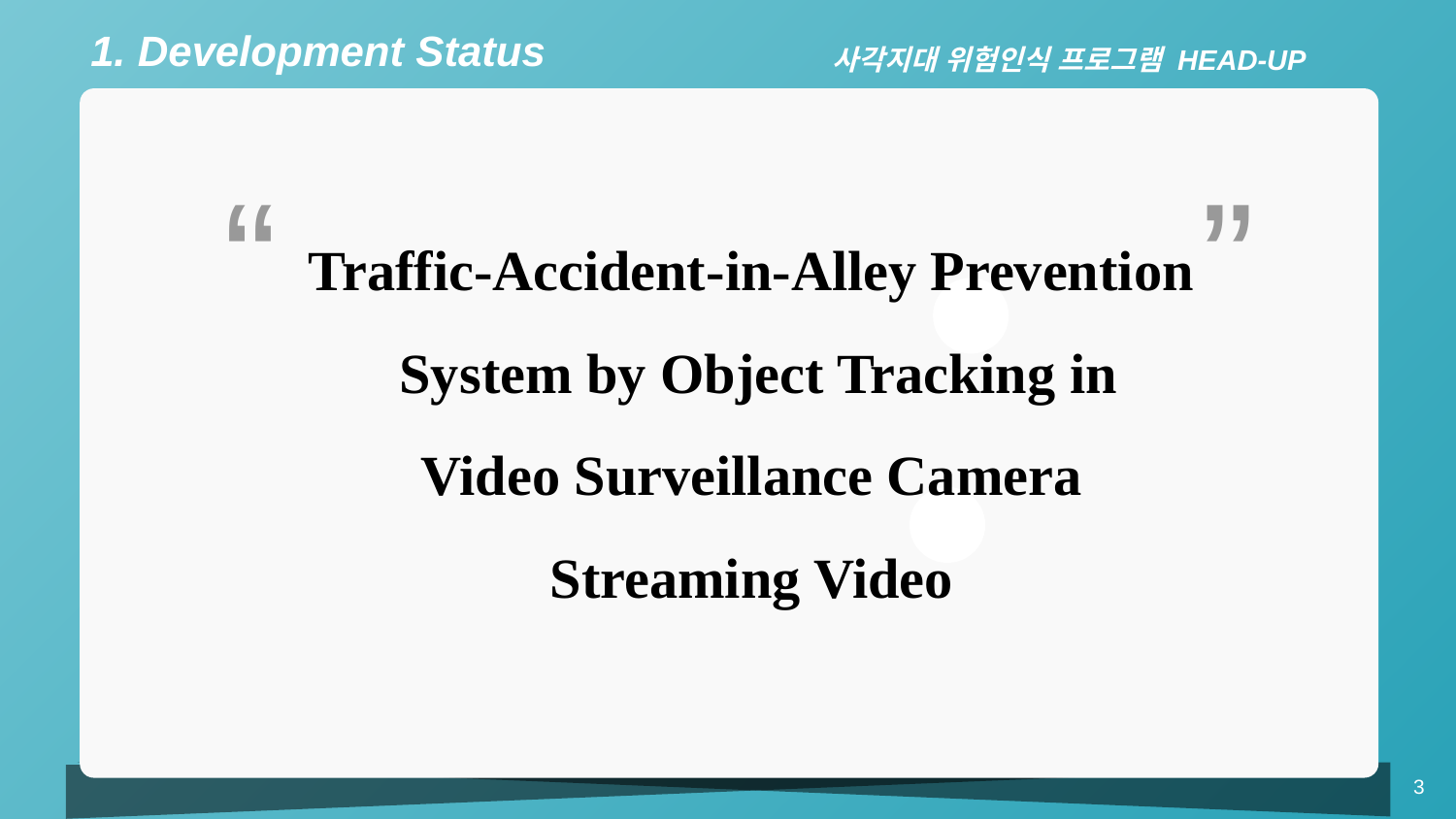

1. Development Status

사각지대 위험인식 프로그램 HEAD-UP

“
”
Traffic-Accident-in-Alley Prevention
 System by Object Tracking in
Video Surveillance Camera
Streaming Video

3